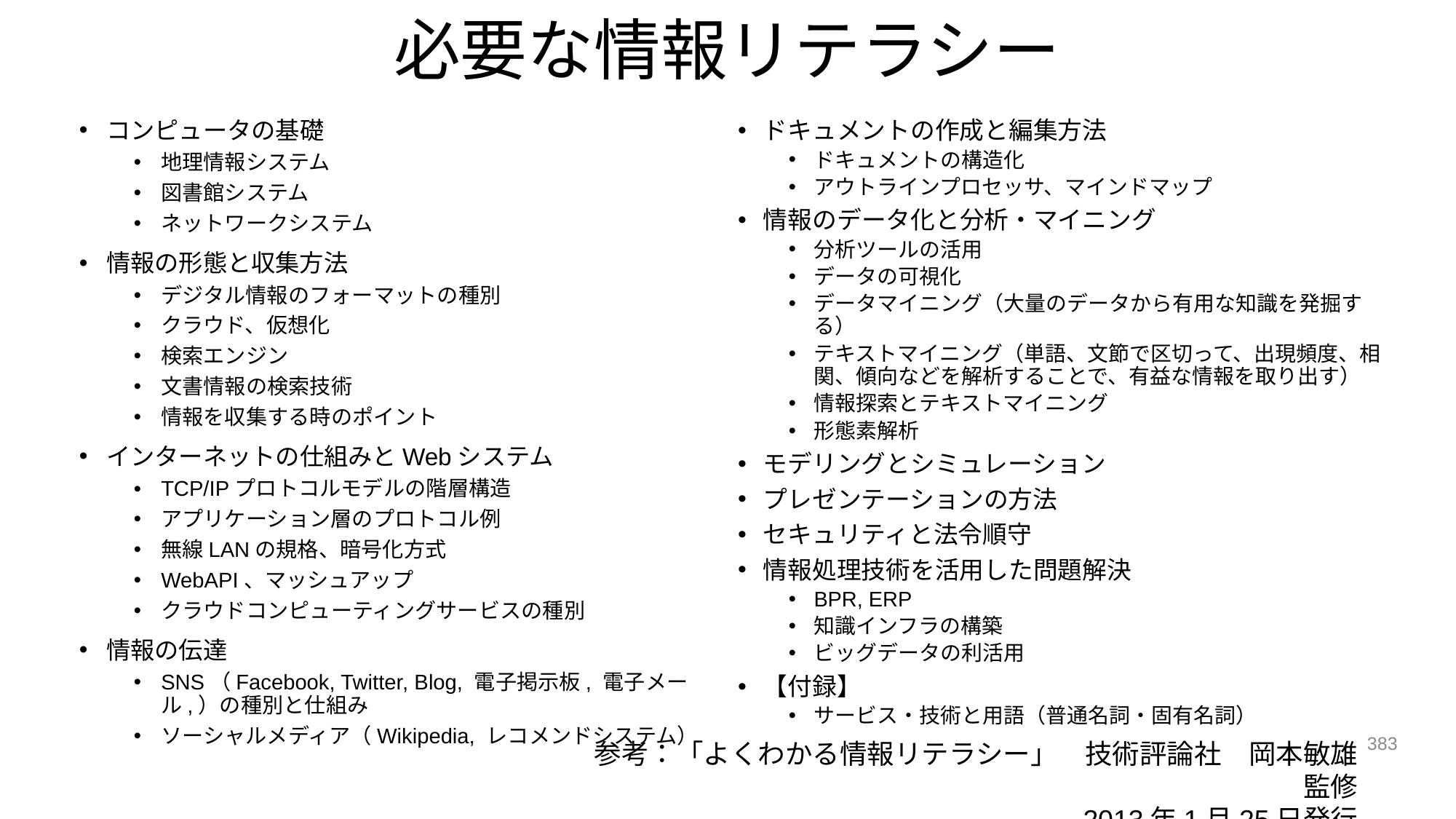

# 必要な情報リテラシー
コンピュータの基礎
地理情報システム
図書館システム
ネットワークシステム
情報の形態と収集方法
デジタル情報のフォーマットの種別
クラウド、仮想化
検索エンジン
文書情報の検索技術
情報を収集する時のポイント
インターネットの仕組みとWebシステム
TCP/IPプロトコルモデルの階層構造
アプリケーション層のプロトコル例
無線LANの規格、暗号化方式
WebAPI、マッシュアップ
クラウドコンピューティングサービスの種別
情報の伝達
SNS（Facebook, Twitter, Blog, 電子掲示板, 電子メール,）の種別と仕組み
ソーシャルメディア（Wikipedia, レコメンドシステム）

ドキュメントの作成と編集方法
ドキュメントの構造化
アウトラインプロセッサ、マインドマップ
情報のデータ化と分析・マイニング
分析ツールの活用
データの可視化
データマイニング（大量のデータから有用な知識を発掘する）
テキストマイニング（単語、文節で区切って、出現頻度、相関、傾向などを解析することで、有益な情報を取り出す）
情報探索とテキストマイニング
形態素解析
モデリングとシミュレーション
プレゼンテーションの方法
セキュリティと法令順守
情報処理技術を活用した問題解決
BPR, ERP
知識インフラの構築
ビッグデータの利活用
【付録】
サービス・技術と用語（普通名詞・固有名詞）

383
参考：「よくわかる情報リテラシー」　技術評論社　岡本敏雄　監修
2013年1月25日発行